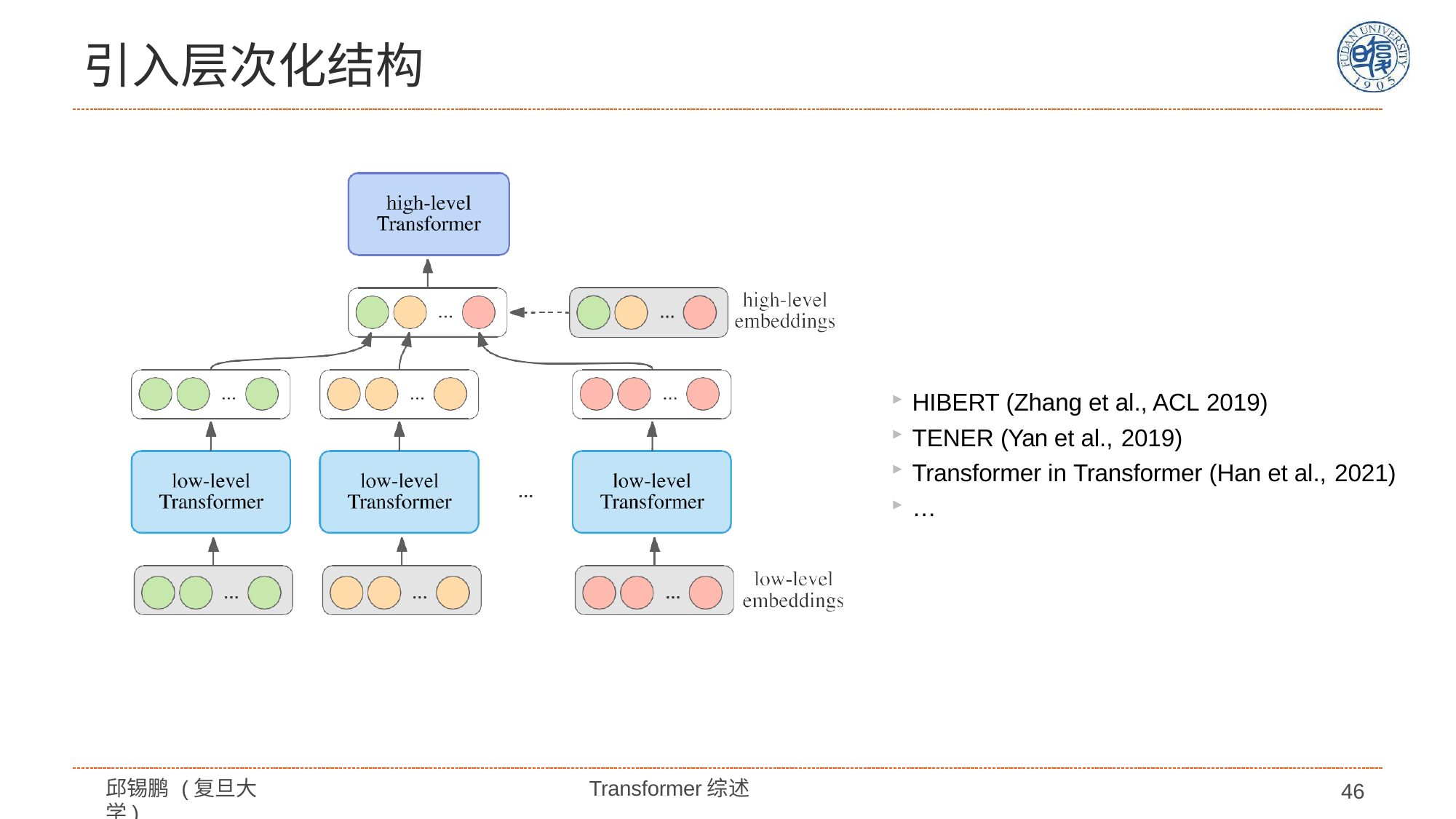

# 引入层次化结构

HIBERT (Zhang et al., ACL 2019)
TENER (Yan et al., 2019)
Transformer in Transformer (Han et al., 2021)
…
邱锡鹏 (复旦大学)
Transformer综述
46